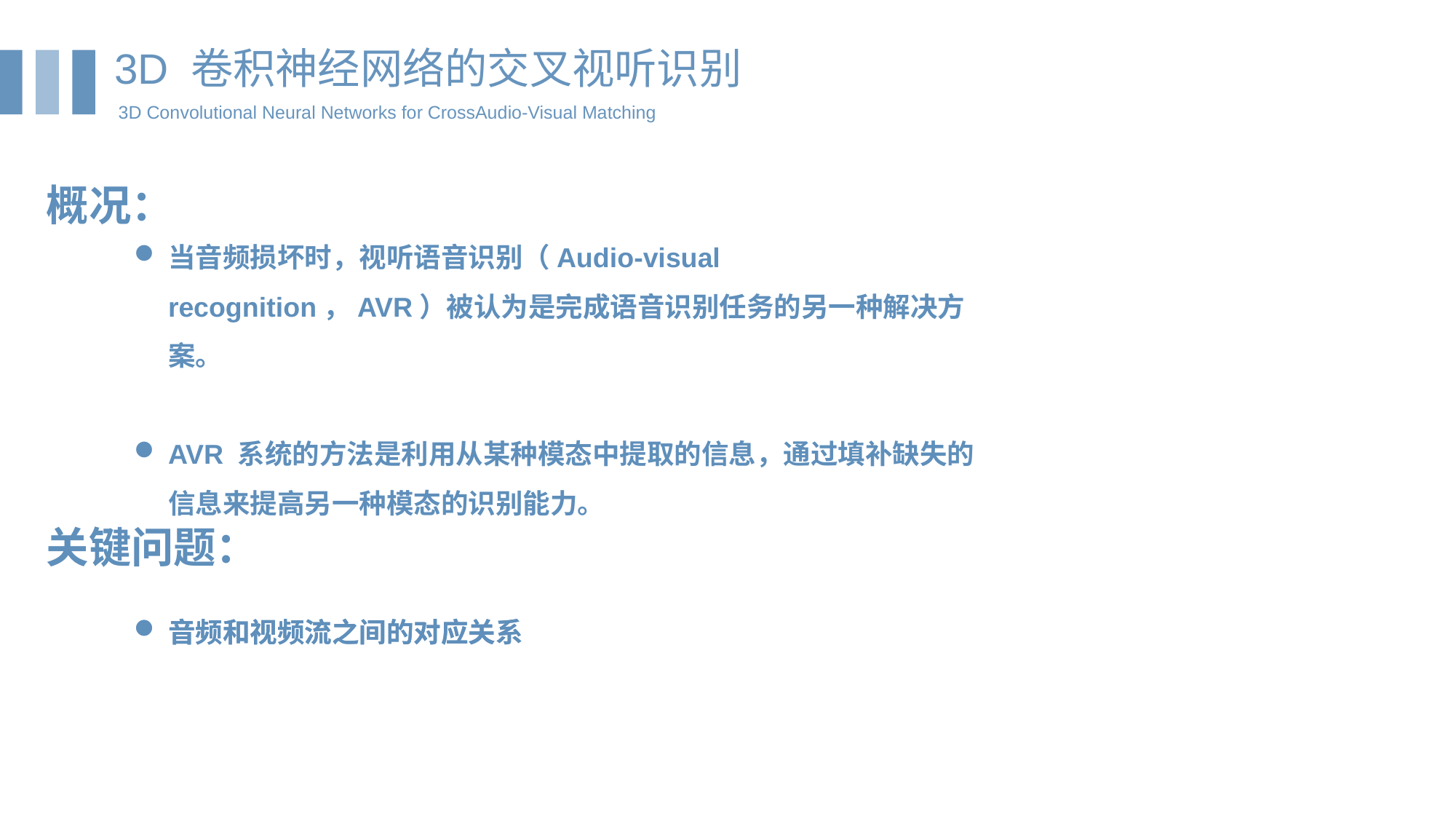

3D 卷积神经网络的交叉视听识别

3D Convolutional Neural Networks for CrossAudio-Visual Matching
概况：
当音频损坏时，视听语音识别（Audio-visual recognition，AVR）被认为是完成语音识别任务的另一种解决方案。

AVR 系统的方法是利用从某种模态中提取的信息，通过填补缺失的信息来提高另一种模态的识别能力。

关键问题：
音频和视频流之间的对应关系
音频和视频流之间的对应关系